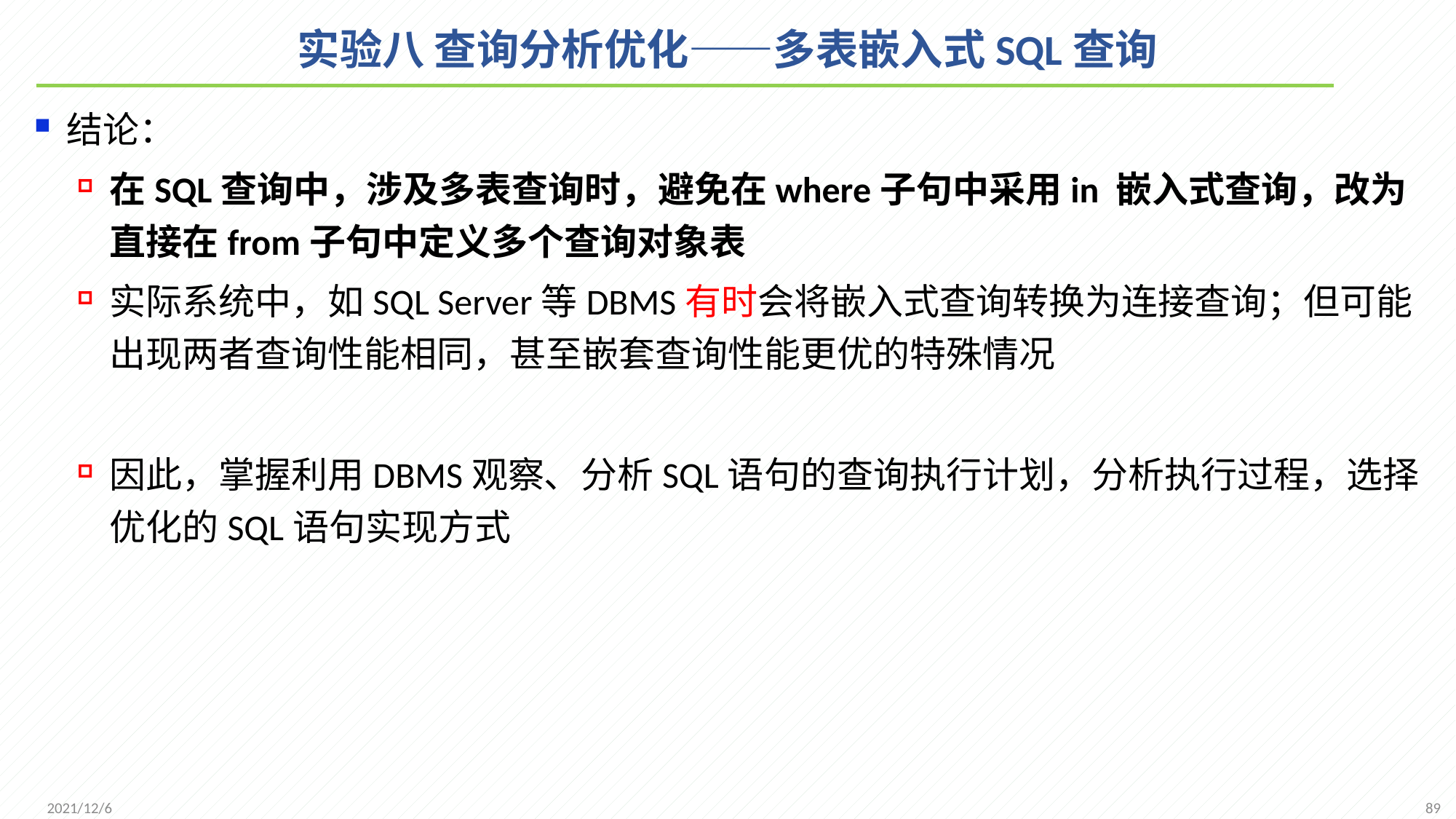

# 实验八 查询分析优化——多表嵌入式SQL查询
结论：
在SQL查询中，涉及多表查询时，避免在where子句中采用in 嵌入式查询，改为直接在from子句中定义多个查询对象表
实际系统中，如SQL Server等DBMS有时会将嵌入式查询转换为连接查询；但可能出现两者查询性能相同，甚至嵌套查询性能更优的特殊情况

因此，掌握利用DBMS观察、分析SQL语句的查询执行计划，分析执行过程，选择优化的SQL语句实现方式

89
2021/12/6